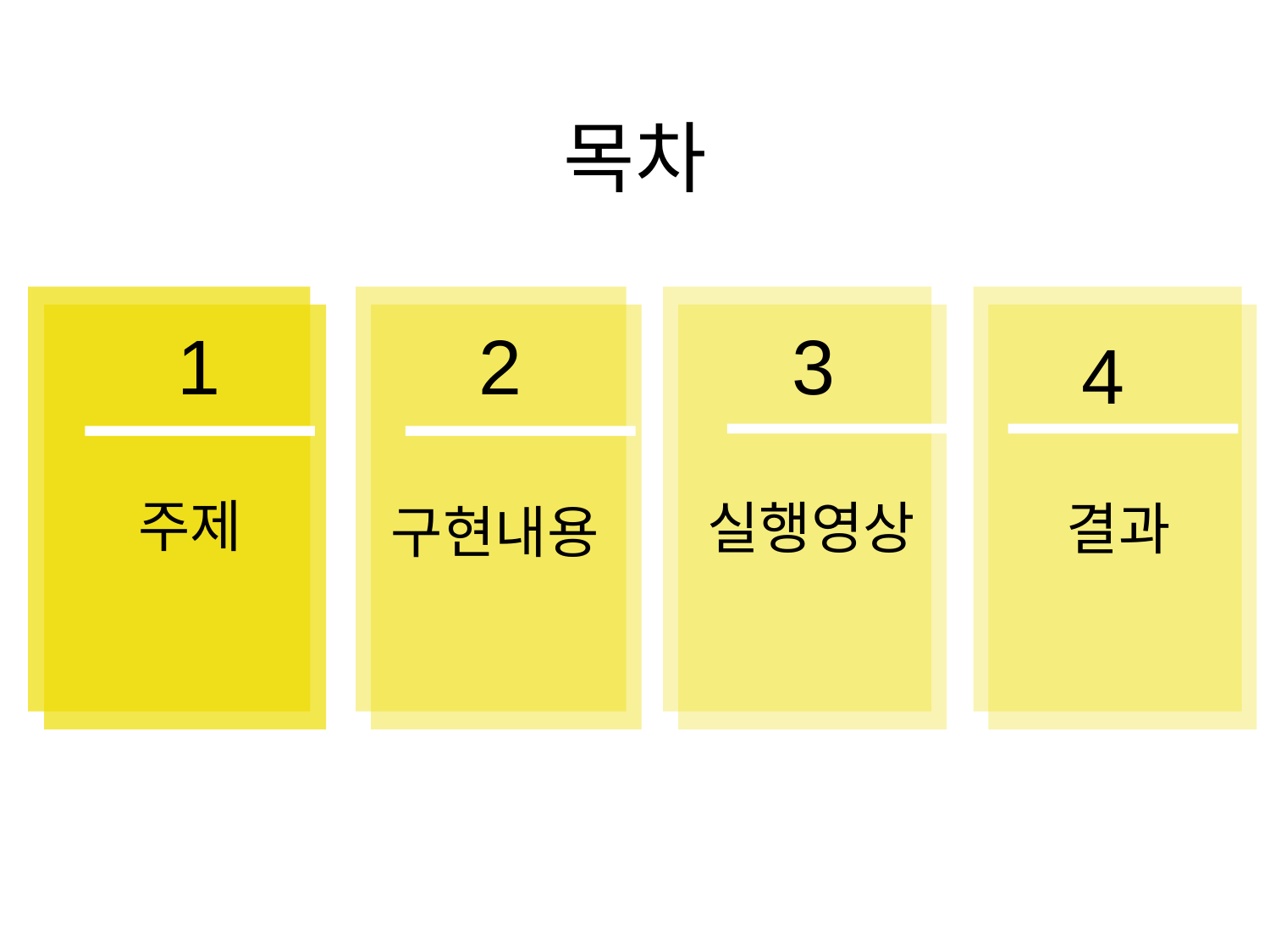

목차
# 1
2
3
4

주제
실행영상
결과
구현내용